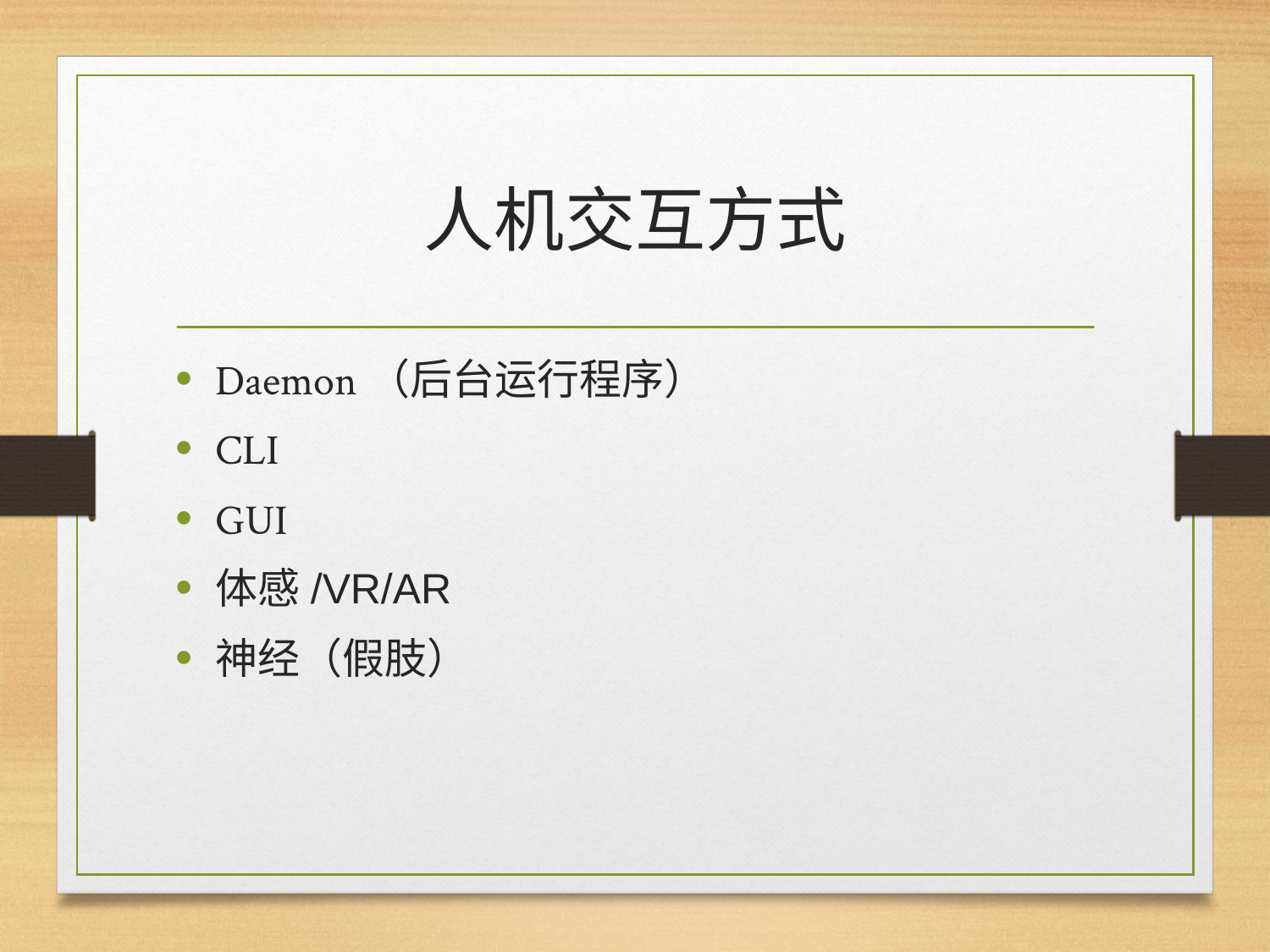

# 人机交互方式
Daemon（后台运行程序）
CLI
GUI
体感/VR/AR
神经（假肢）